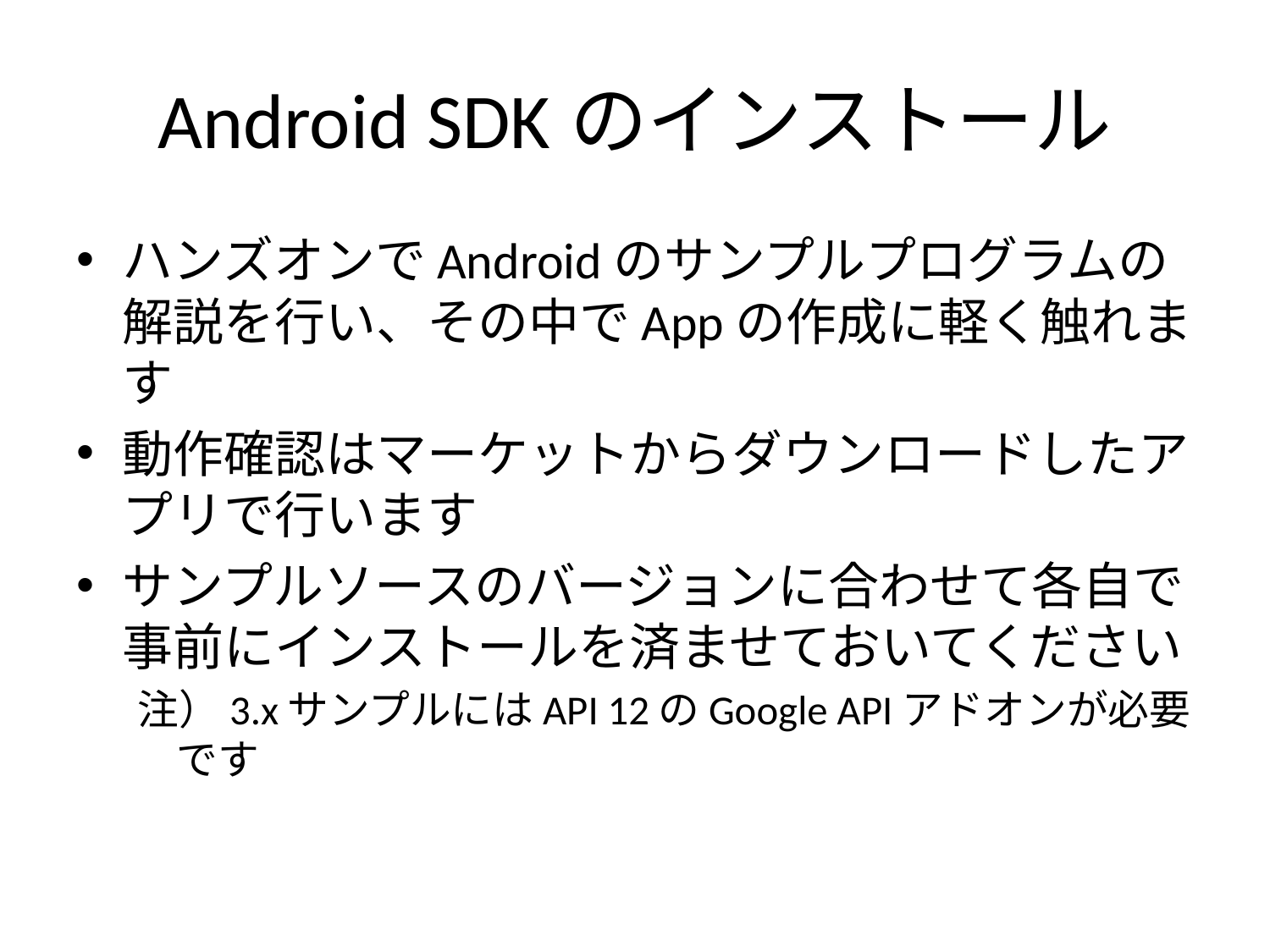

# Android SDKのインストール
ハンズオンでAndroidのサンプルプログラムの解説を行い、その中でAppの作成に軽く触れます
動作確認はマーケットからダウンロードしたアプリで行います
サンプルソースのバージョンに合わせて各自で事前にインストールを済ませておいてください
注）3.xサンプルにはAPI 12のGoogle APIアドオンが必要です